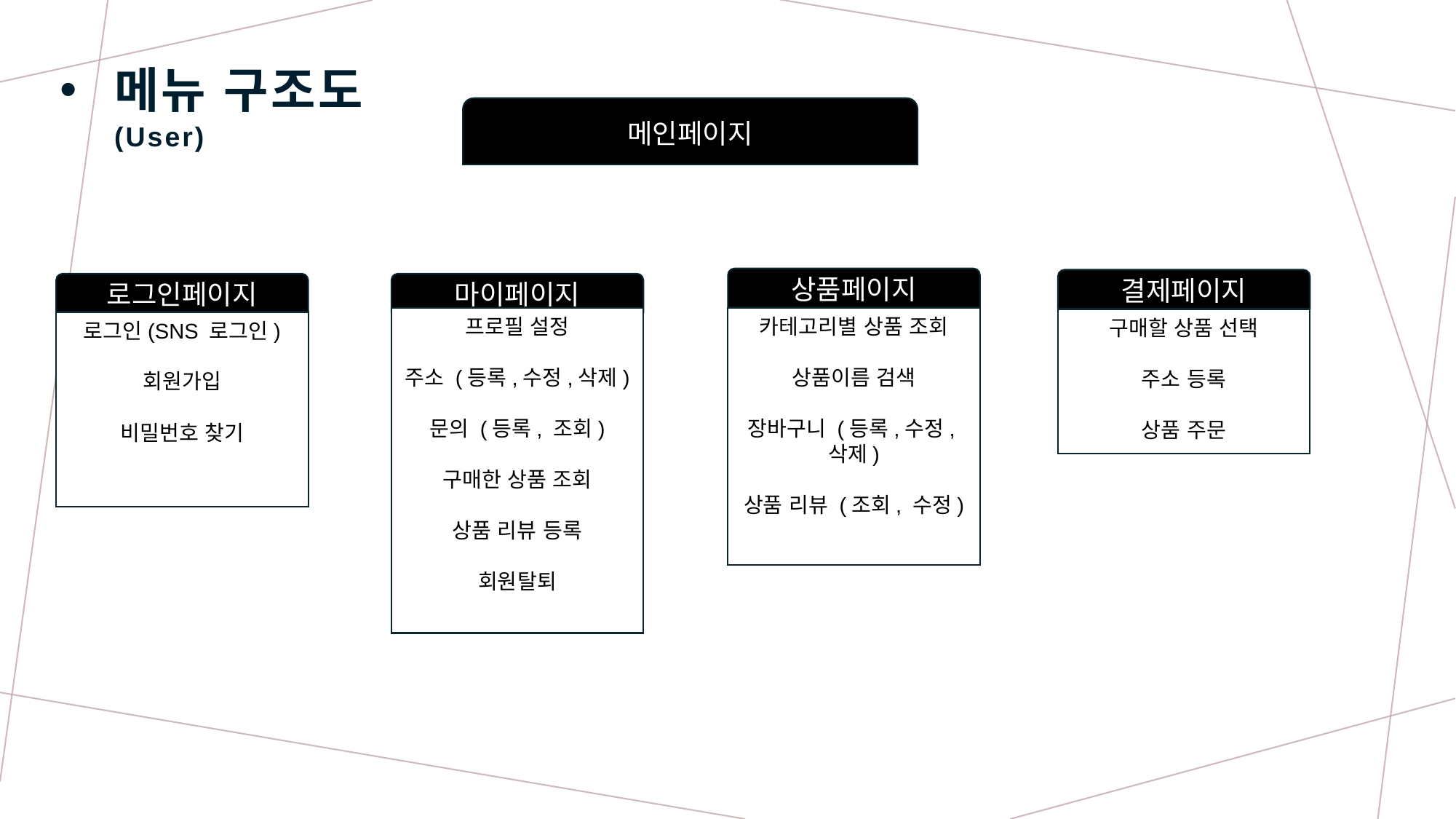

# 메뉴 구조도 (User)
메인페이지
상품페이지
결제페이지
마이페이지
로그인페이지
카테고리별 상품 조회

상품이름 검색

장바구니 (등록,수정,삭제)

상품 리뷰 (조회, 수정)

프로필 설정

주소 (등록,수정,삭제)

문의 (등록, 조회)

구매한 상품 조회

상품 리뷰 등록

회원탈퇴

구매할 상품 선택

주소 등록

상품 주문
로그인(SNS 로그인)

회원가입

비밀번호 찾기